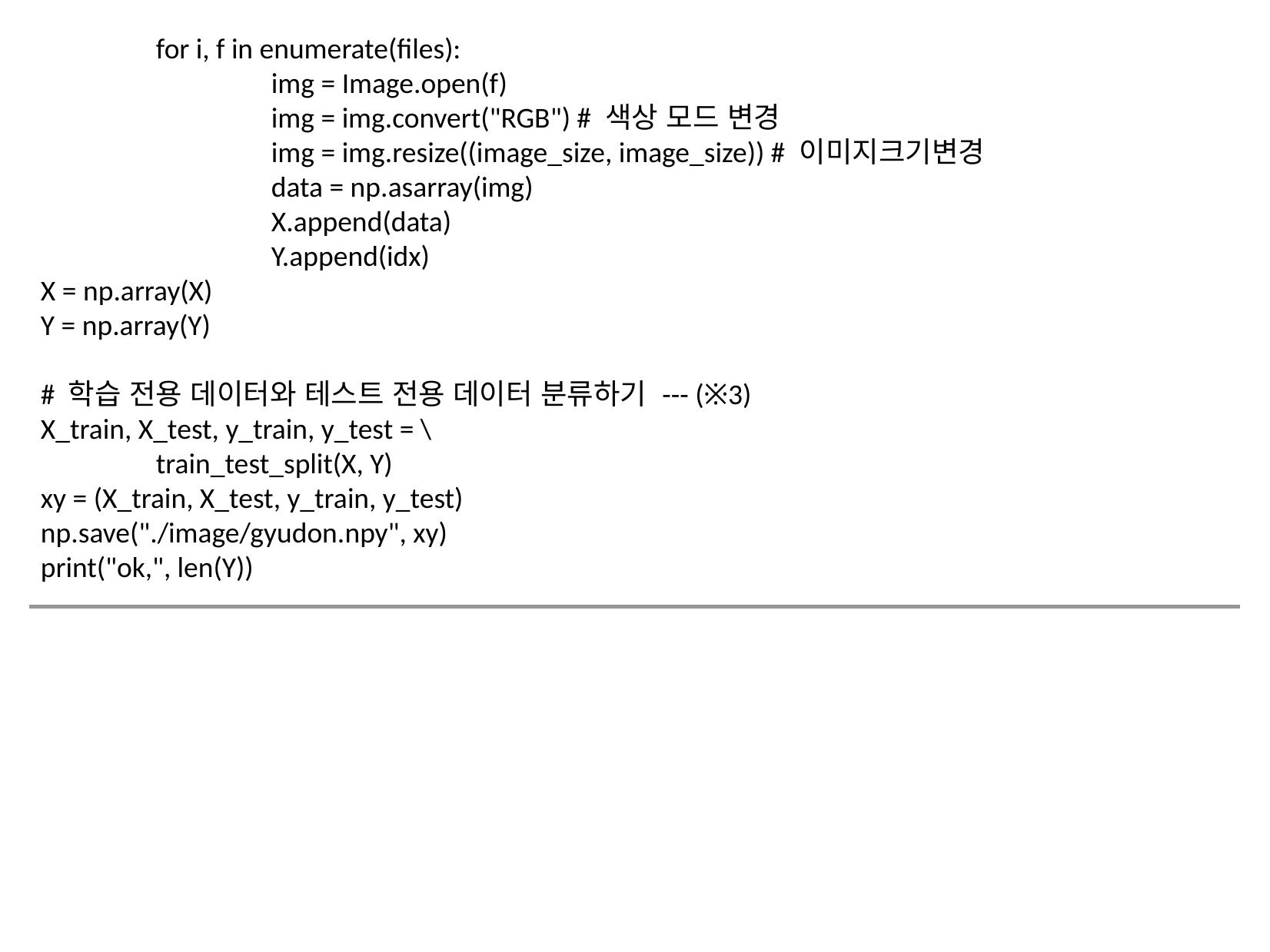

for i, f in enumerate(files):
		img = Image.open(f)
		img = img.convert("RGB") # 색상 모드 변경
		img = img.resize((image_size, image_size)) # 이미지크기변경
		data = np.asarray(img)
		X.append(data)
		Y.append(idx)
X = np.array(X)
Y = np.array(Y)

# 학습 전용 데이터와 테스트 전용 데이터 분류하기 --- (※3)
X_train, X_test, y_train, y_test = \
	train_test_split(X, Y)
xy = (X_train, X_test, y_train, y_test)
np.save("./image/gyudon.npy", xy)
print("ok,", len(Y))